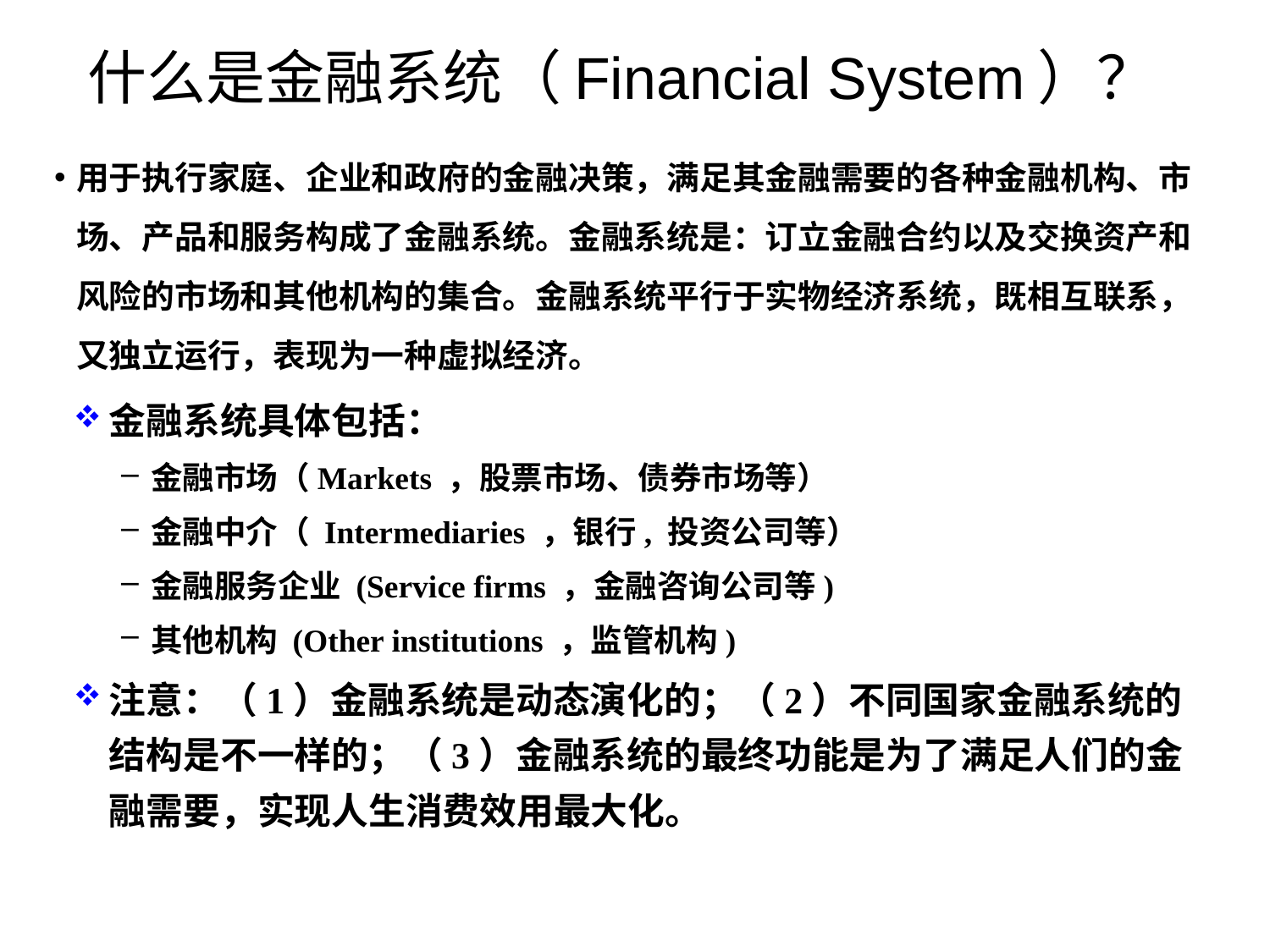

# 什么是金融系统（Financial System）？
用于执行家庭、企业和政府的金融决策，满足其金融需要的各种金融机构、市场、产品和服务构成了金融系统。金融系统是：订立金融合约以及交换资产和风险的市场和其他机构的集合。金融系统平行于实物经济系统，既相互联系，又独立运行，表现为一种虚拟经济。
金融系统具体包括：
金融市场（Markets ，股票市场、债券市场等）
金融中介（ Intermediaries ，银行, 投资公司等）
金融服务企业 (Service firms ，金融咨询公司等)
其他机构 (Other institutions ，监管机构)
注意：（1）金融系统是动态演化的；（2）不同国家金融系统的结构是不一样的；（3）金融系统的最终功能是为了满足人们的金融需要，实现人生消费效用最大化。